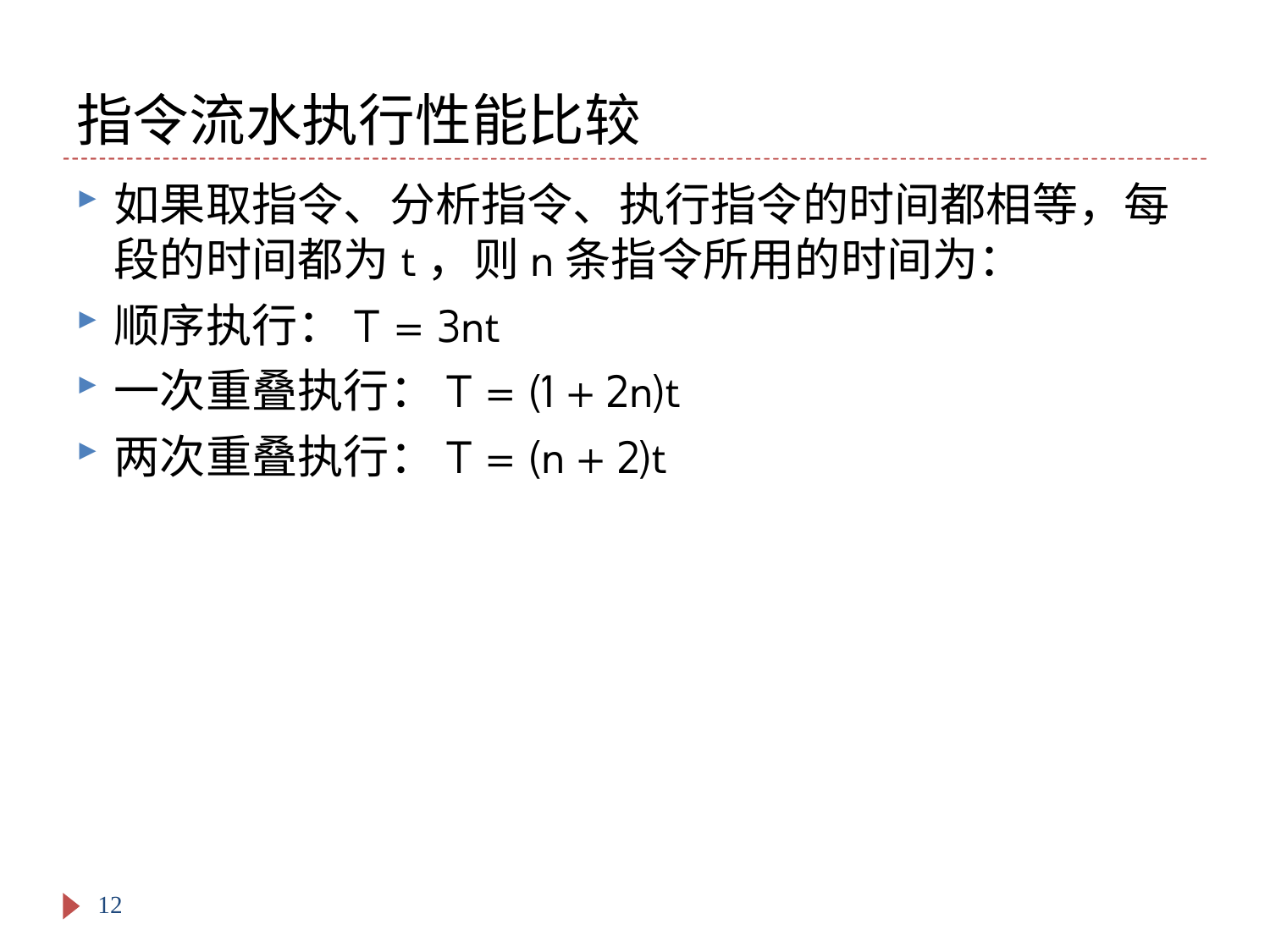

# 指令流水执行性能比较
如果取指令、分析指令、执行指令的时间都相等，每段的时间都为t，则n条指令所用的时间为：
顺序执行：T = 3nt
一次重叠执行：T = (1 + 2n)t
两次重叠执行：T = (n + 2)t

12